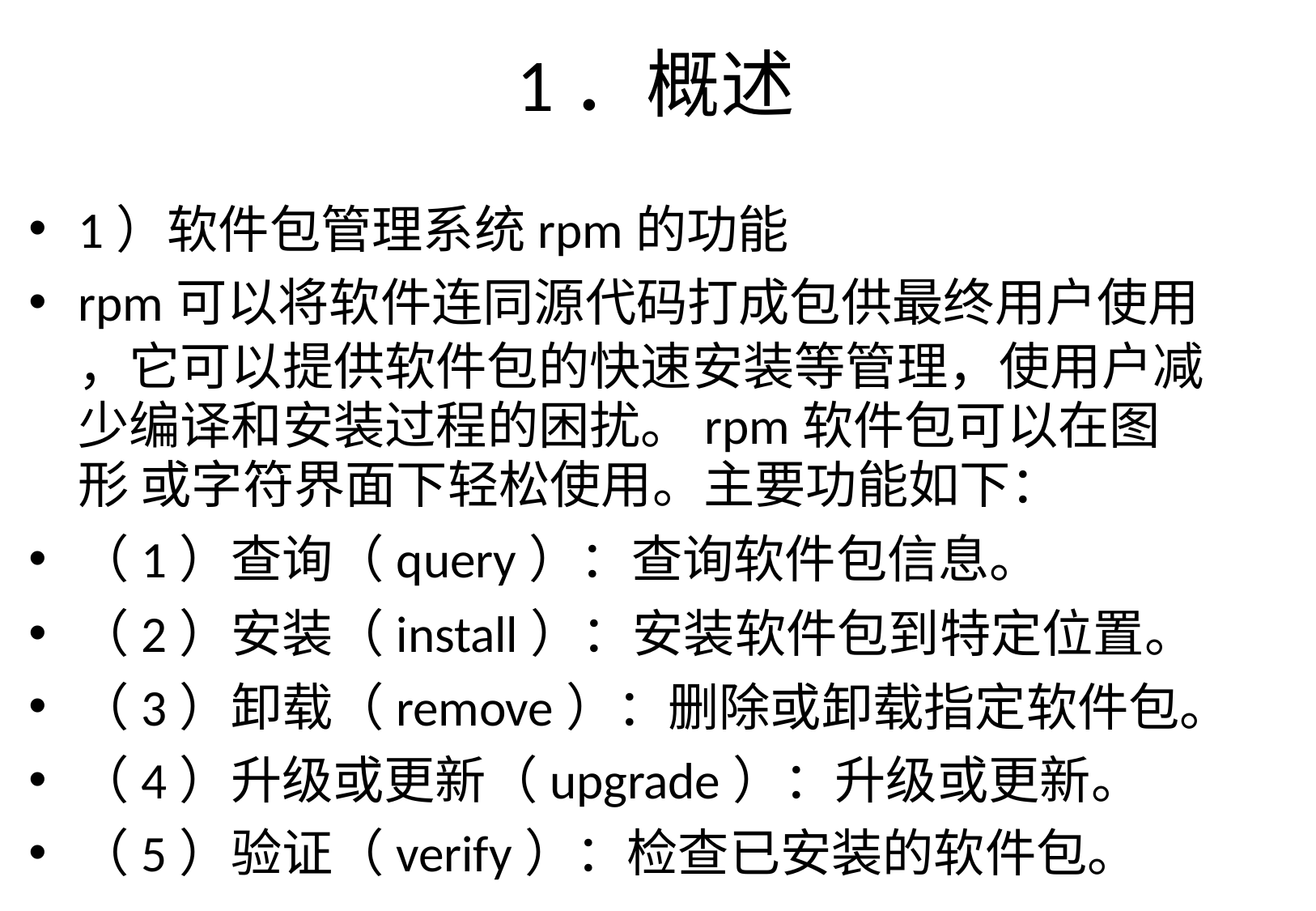

# 1．概述
1）软件包管理系统rpm的功能
rpm可以将软件连同源代码打成包供最终用户使用
，它可以提供软件包的快速安装等管理，使用户减 少编译和安装过程的困扰。rpm软件包可以在图形 或字符界面下轻松使用。主要功能如下：
（1）查询（query）：查询软件包信息。
（2）安装（install）：安装软件包到特定位置。
（3）卸载（remove）：删除或卸载指定软件包。
（4）升级或更新（upgrade）：升级或更新。
（5）验证（verify）：检查已安装的软件包。